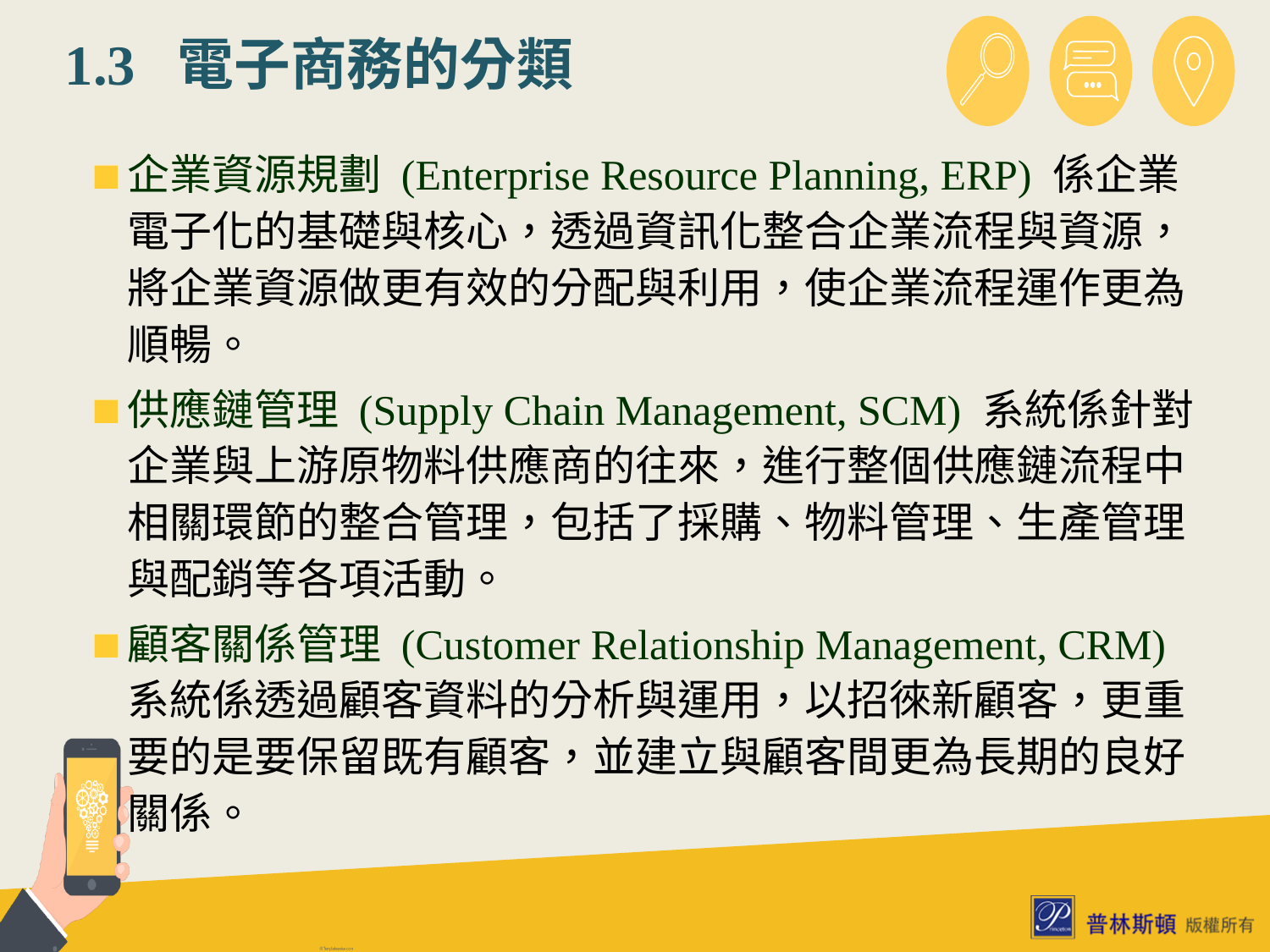

# 1.3  電子商務的分類
企業資源規劃 (Enterprise Resource Planning, ERP) 係企業電子化的基礎與核心，透過資訊化整合企業流程與資源，將企業資源做更有效的分配與利用，使企業流程運作更為順暢。
供應鏈管理 (Supply Chain Management, SCM) 系統係針對企業與上游原物料供應商的往來，進行整個供應鏈流程中相關環節的整合管理，包括了採購、物料管理、生產管理與配銷等各項活動。
顧客關係管理 (Customer Relationship Management, CRM) 系統係透過顧客資料的分析與運用，以招徠新顧客，更重要的是要保留既有顧客，並建立與顧客間更為長期的良好關係。